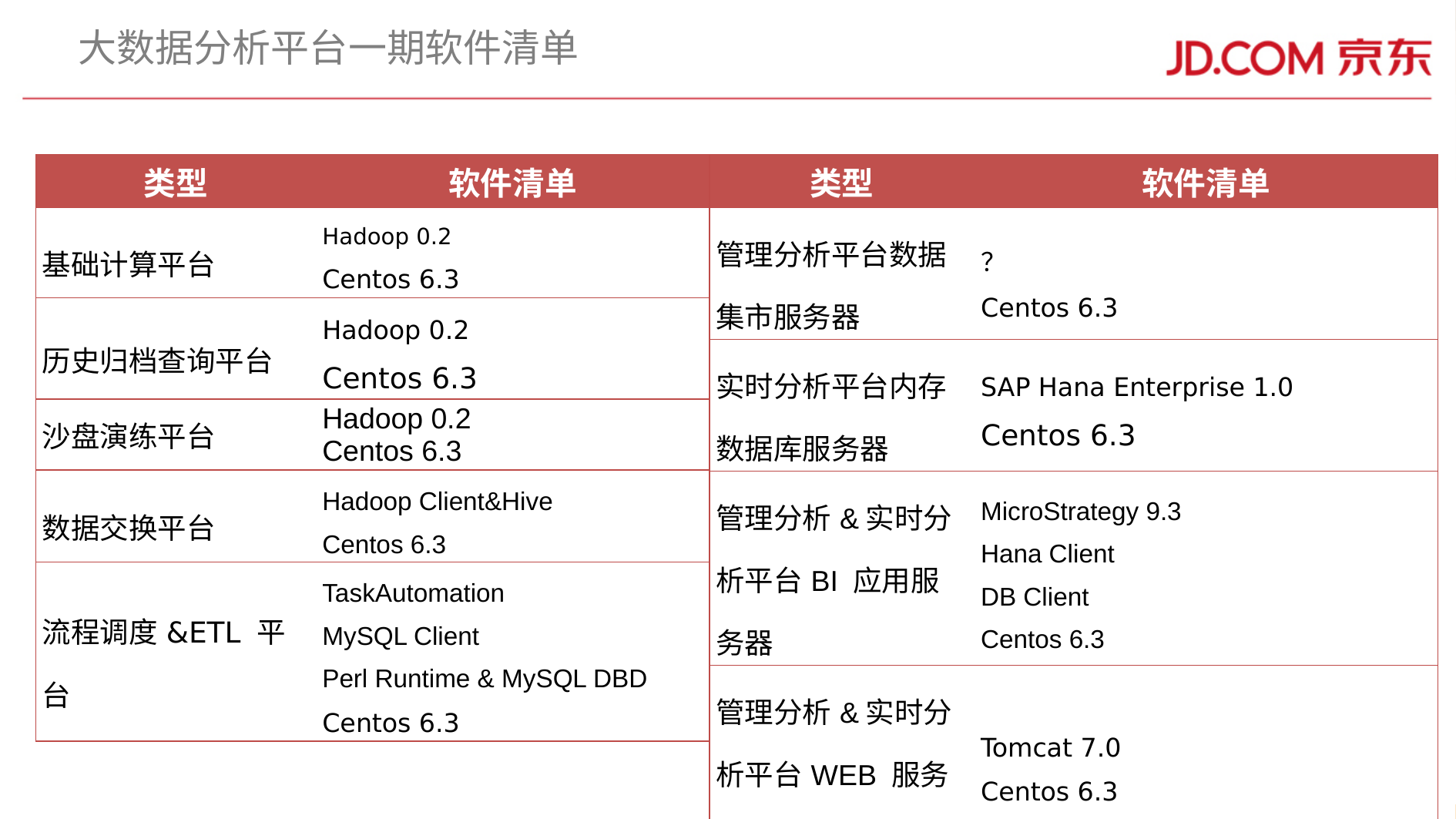

# 大数据分析平台一期软件清单
| 类型 | 软件清单 |
| --- | --- |
| 管理分析平台数据集市服务器 | ？ Centos 6.3 |
| 实时分析平台内存数据库服务器 | SAP Hana Enterprise 1.0 Centos 6.3 |
| 管理分析&实时分析平台BI 应用服务器 | MicroStrategy 9.3 Hana Client DB Client Centos 6.3 |
| 管理分析&实时分析平台WEB 服务器 | Tomcat 7.0 Centos 6.3 |
| 类型 | 软件清单 |
| --- | --- |
| 基础计算平台 | Hadoop 0.2 Centos 6.3 |
| 历史归档查询平台 | Hadoop 0.2 Centos 6.3 |
| 沙盘演练平台 | Hadoop 0.2 Centos 6.3 |
| 数据交换平台 | Hadoop Client&Hive Centos 6.3 |
| 流程调度&ETL 平台 | TaskAutomation MySQL Client Perl Runtime & MySQL DBD Centos 6.3 |